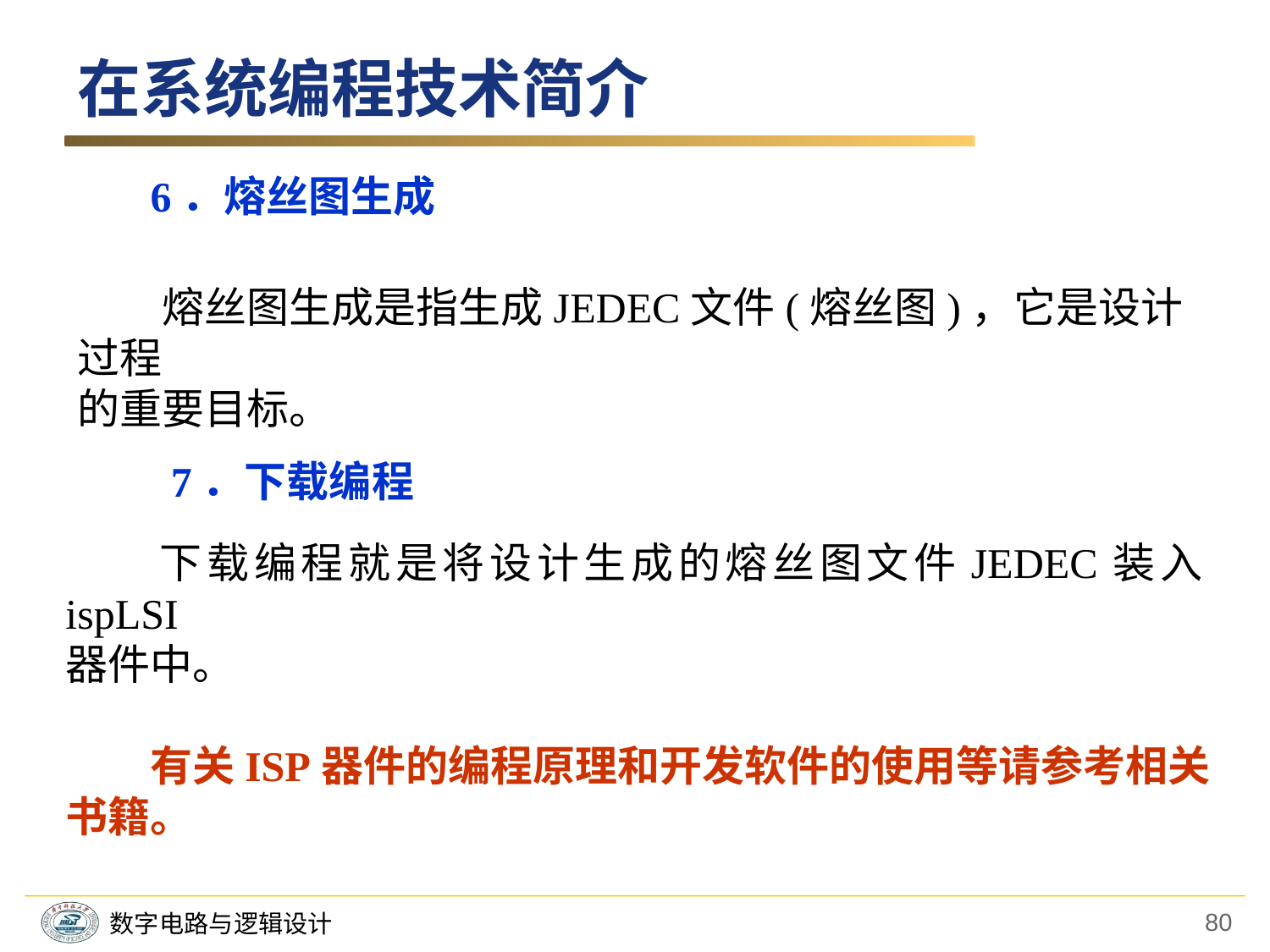

在系统编程技术简介
6．熔丝图生成
　　熔丝图生成是指生成JEDEC文件(熔丝图)，它是设计过程
的重要目标。

　7．下载编程

　　下载编程就是将设计生成的熔丝图文件JEDEC装入ispLSI
器件中。

　　有关ISP器件的编程原理和开发软件的使用等请参考相关
书籍。
80
数字电路与逻辑设计